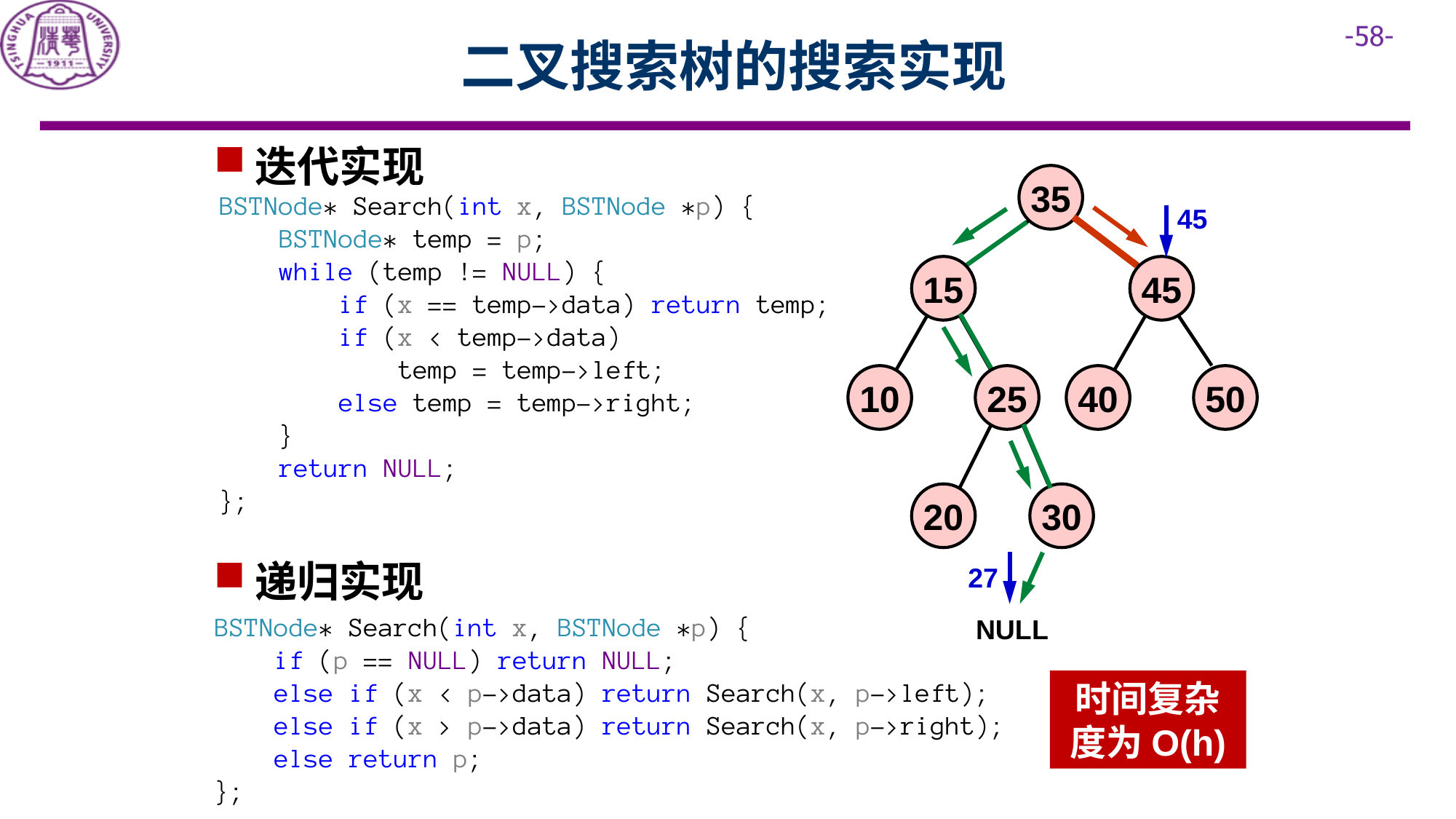

# 二叉搜索树的搜索实现
迭代实现
35
45

15
45

10
25
40
50

20
30

27

NULL
BSTNode* Search(int x, BSTNode *p) {
    BSTNode* temp = p;
    while (temp != NULL) {
        if (x == temp->data) return temp;
        if (x < temp->data)
            temp = temp->left;
        else temp = temp->right;
    }
    return NULL;
};
递归实现
BSTNode* Search(int x, BSTNode *p) {
    if (p == NULL) return NULL;
    else if (x < p->data) return Search(x, p->left);
    else if (x > p->data) return Search(x, p->right);
    else return p;
};
时间复杂度为O(h)